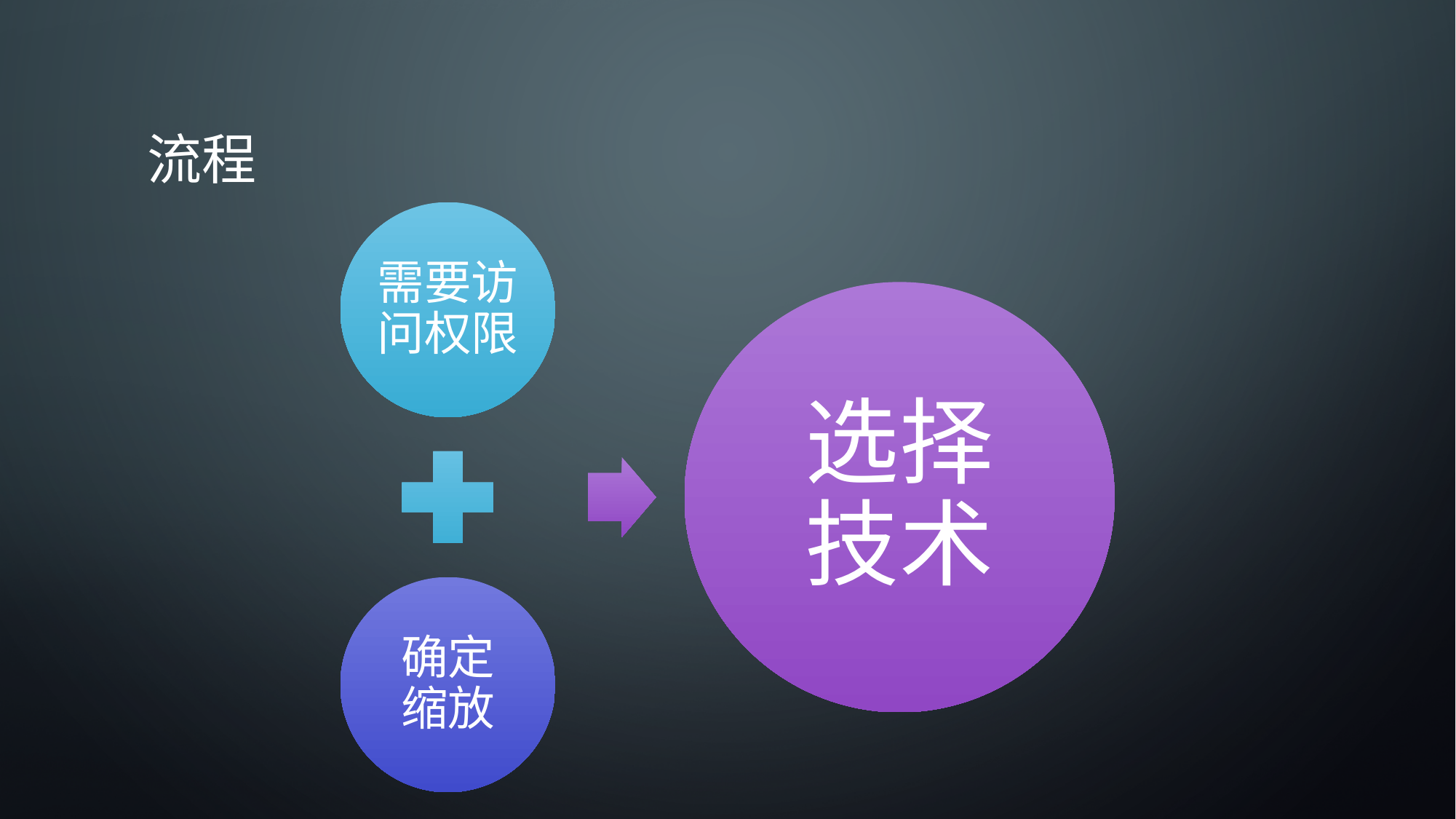

# 流程
需要访问权限

确定
缩放

选择
技术